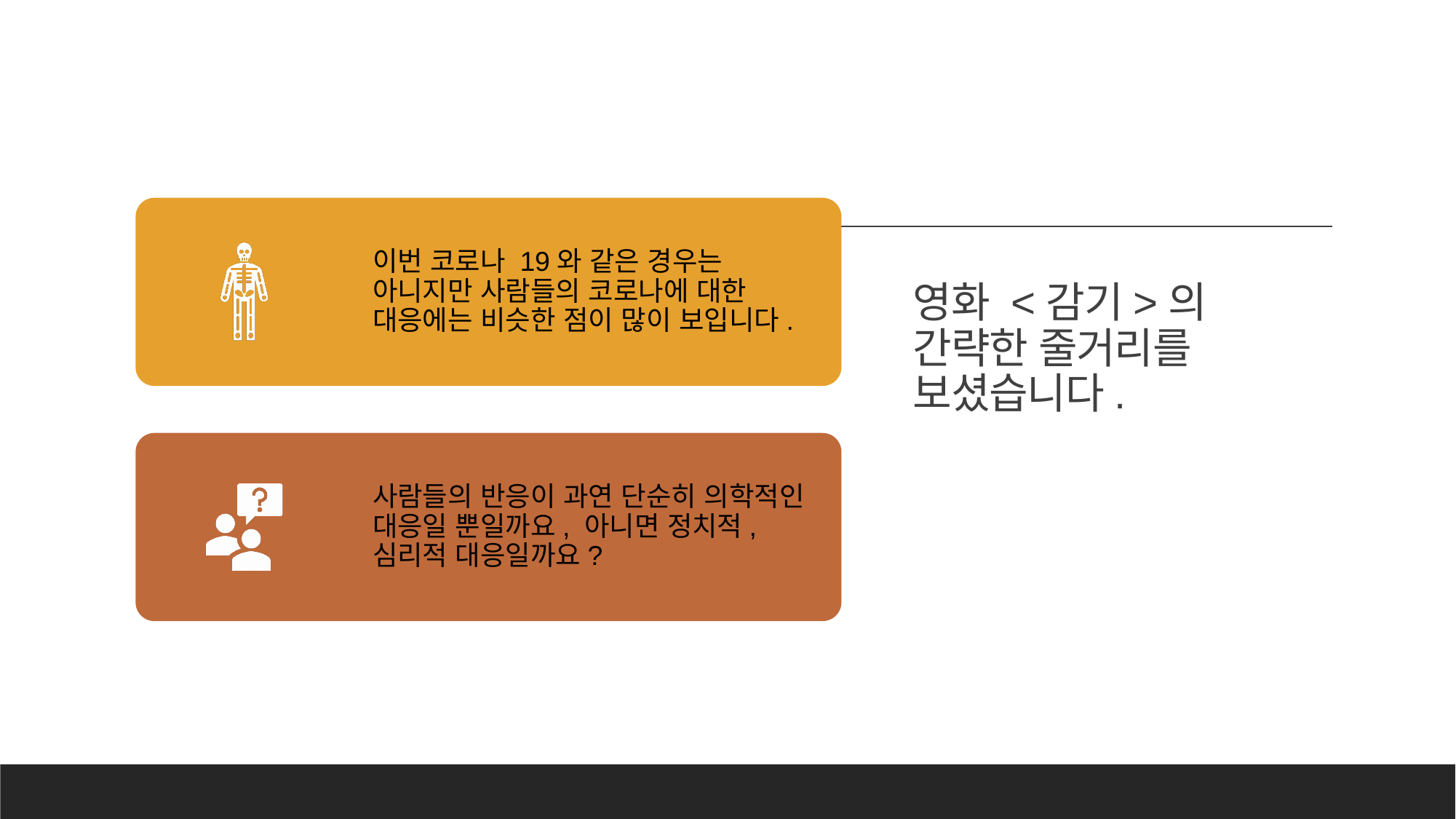

이번 코로나 19와 같은 경우는 아니지만 사람들의 코로나에 대한 대응에는 비슷한 점이 많이 보입니다.
사람들의 반응이 과연 단순히 의학적인 대응일 뿐일까요, 아니면 정치적, 심리적 대응일까요?
# 영화 <감기>의 간략한 줄거리를 보셨습니다.